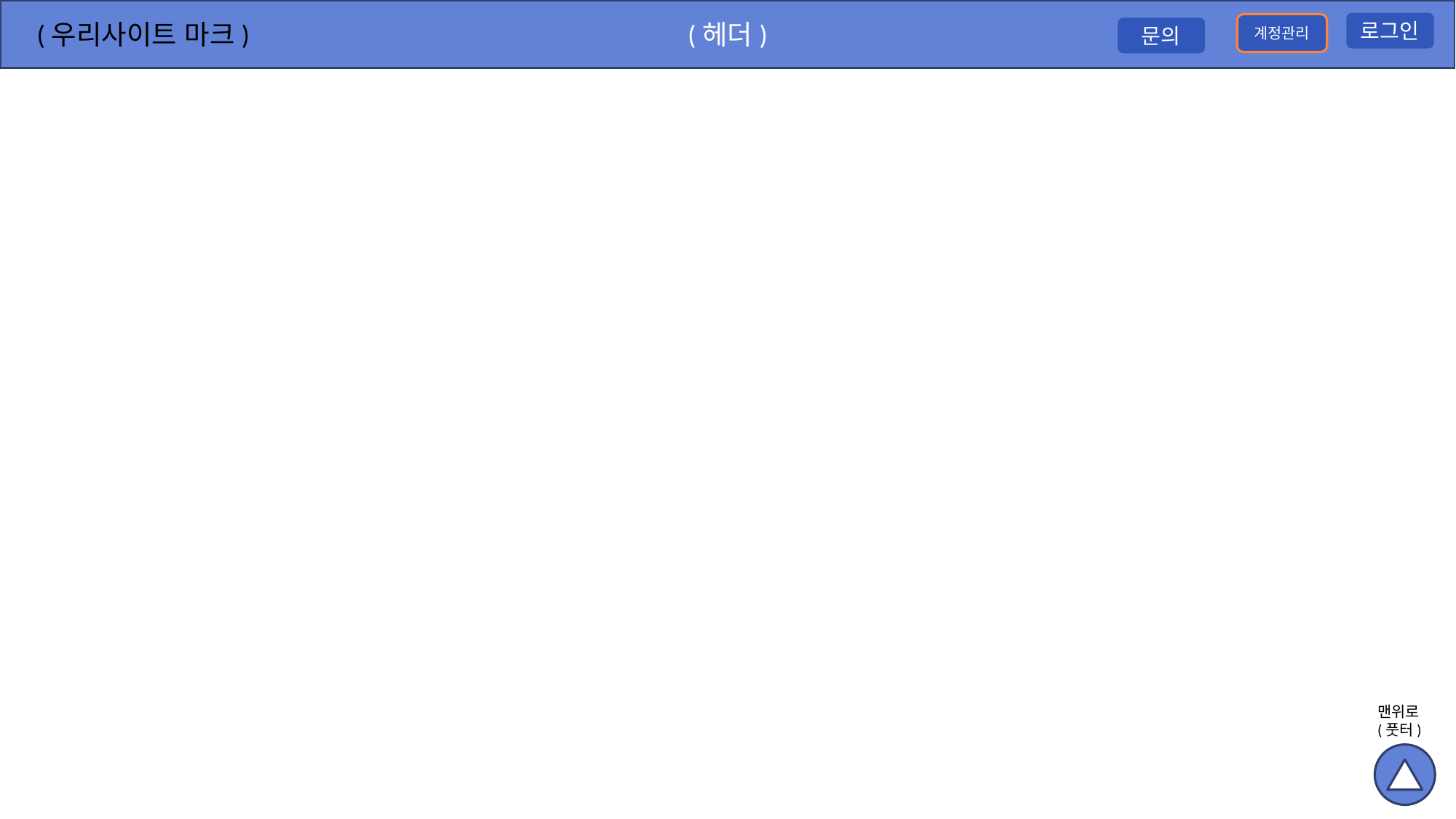

(헤더)
(우리사이트 마크)
로그인
계정관리
문의
맨위로
(풋터)